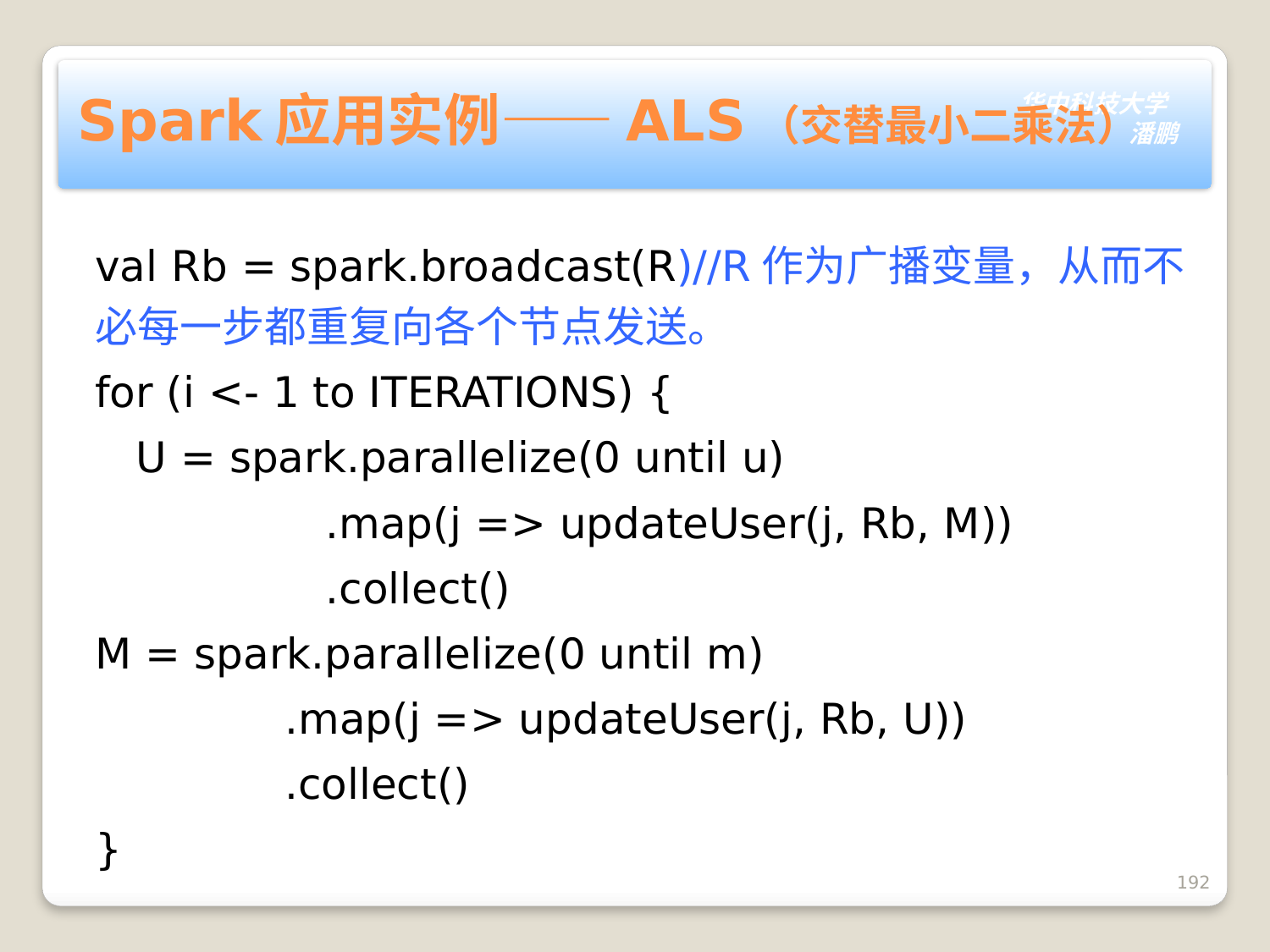

# Spark应用实例——ALS（交替最小二乘法）
val Rb = spark.broadcast(R)//R作为广播变量，从而不必每一步都重复向各个节点发送。
for (i <- 1 to ITERATIONS) {
   U = spark.parallelize(0 until u)
                 .map(j => updateUser(j, Rb, M))
                 .collect()
M = spark.parallelize(0 until m)
              .map(j => updateUser(j, Rb, U))
              .collect()
}
192